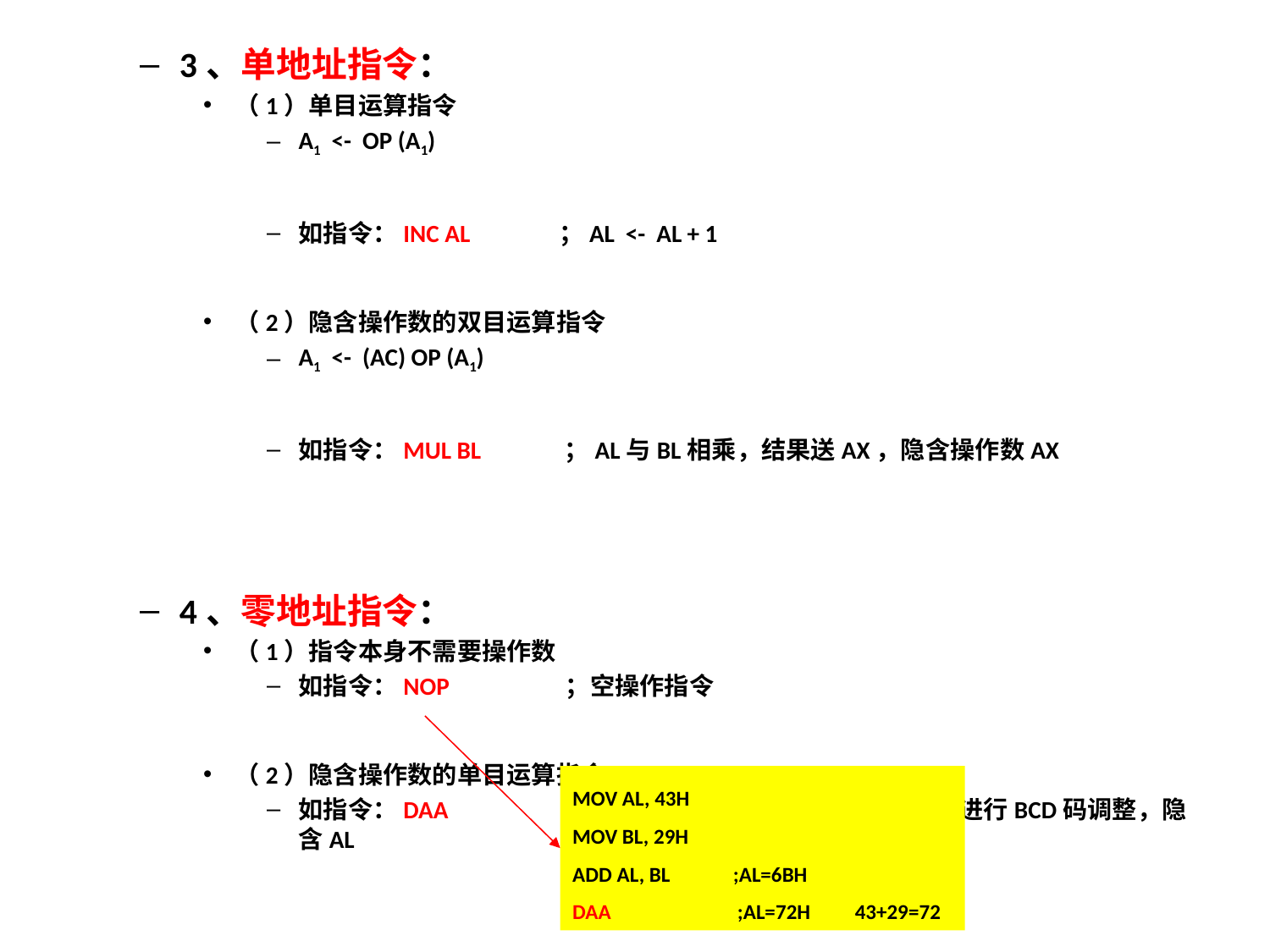

3、单地址指令：
（1）单目运算指令
A1  <-  OP (A1)

如指令：INC AL               ；AL  <-  AL + 1

（2）隐含操作数的双目运算指令
A1  <-  (AC) OP (A1)

如指令：MUL BL              ；AL与BL相乘，结果送AX，隐含操作数AX

4、零地址指令：
（1）指令本身不需要操作数
如指令：NOP                    ；空操作指令

（2）隐含操作数的单目运算指令
如指令：DAA                     ；BCD码调整指令，将AL中的内容进行BCD码调整，隐含AL
MOV AL, 43H
MOV BL, 29H
ADD AL, BL             ;AL=6BH
DAA                          ;AL=72H         43+29=72